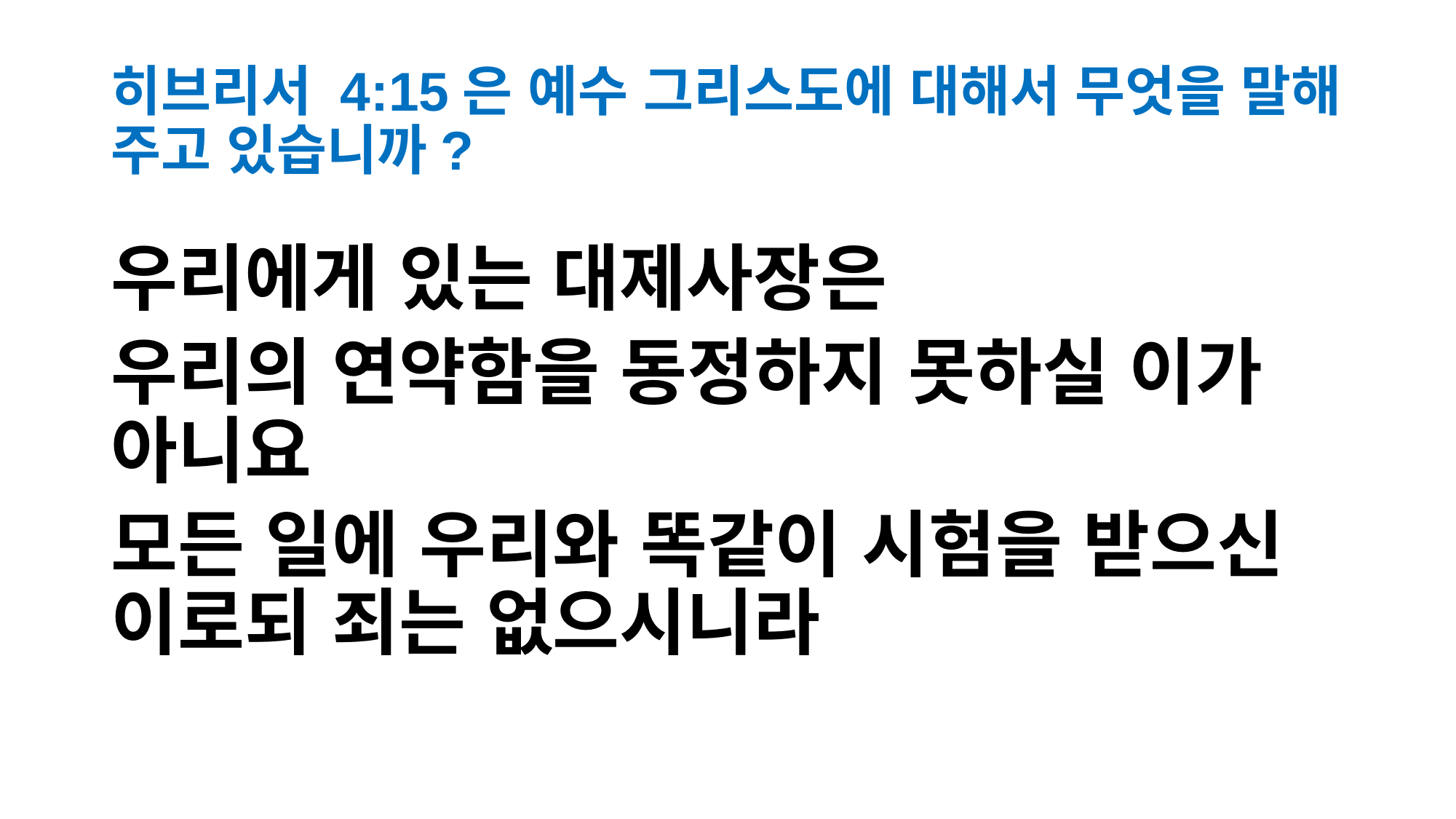

# 히브리서 4:15은 예수 그리스도에 대해서 무엇을 말해 주고 있습니까?
우리에게 있는 대제사장은
우리의 연약함을 동정하지 못하실 이가 아니요
모든 일에 우리와 똑같이 시험을 받으신 이로되 죄는 없으시니라